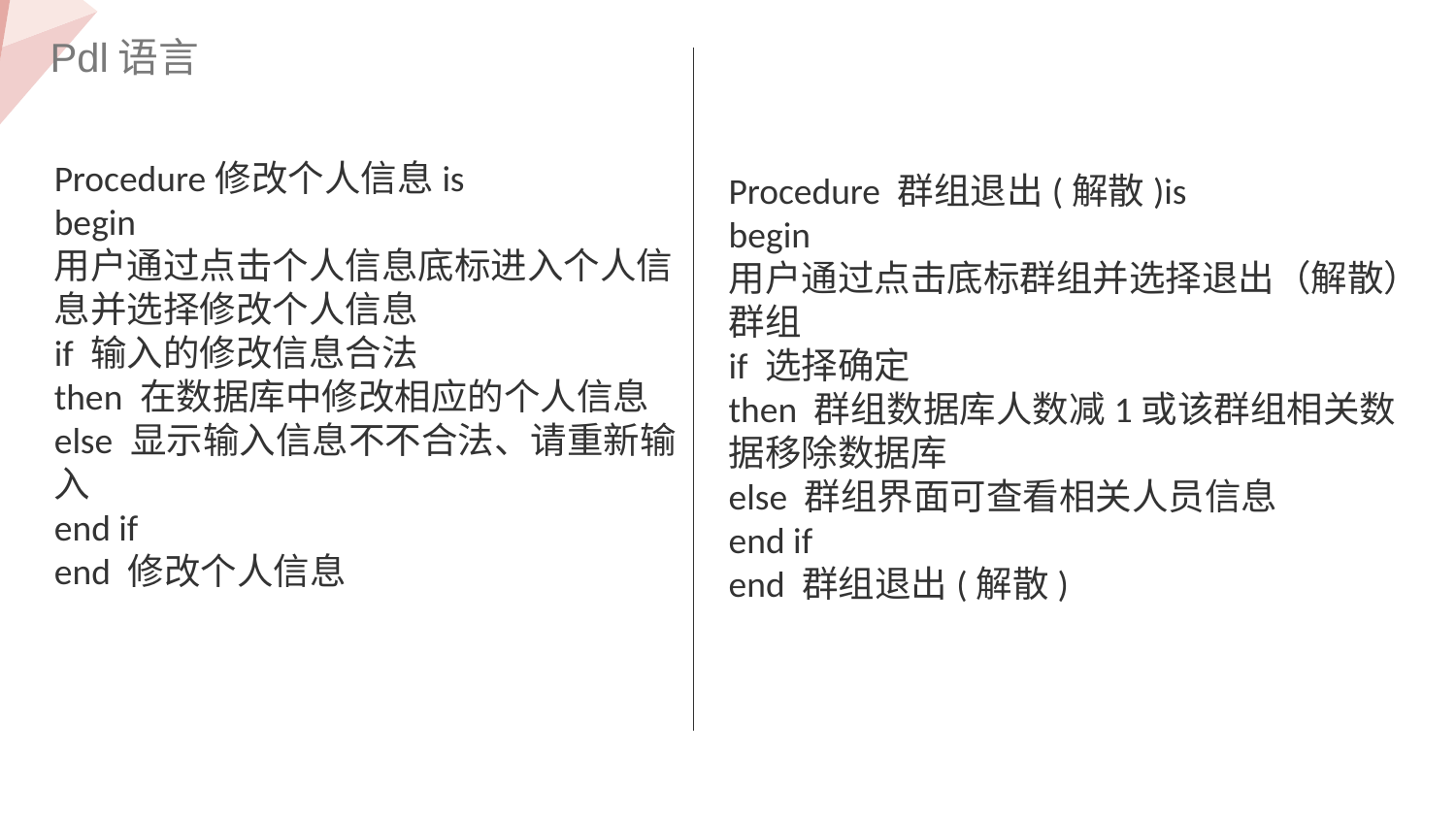

Pdl语言

Procedure修改个人信息is
begin
用户通过点击个人信息底标进入个人信息并选择修改个人信息
if 输入的修改信息合法
then 在数据库中修改相应的个人信息
else 显示输入信息不不合法、请重新输入
end if
end 修改个人信息
Procedure 群组退出(解散)is
begin
用户通过点击底标群组并选择退出（解散）群组
if 选择确定
then 群组数据库人数减1或该群组相关数据移除数据库
else 群组界面可查看相关人员信息
end if
end 群组退出(解散)